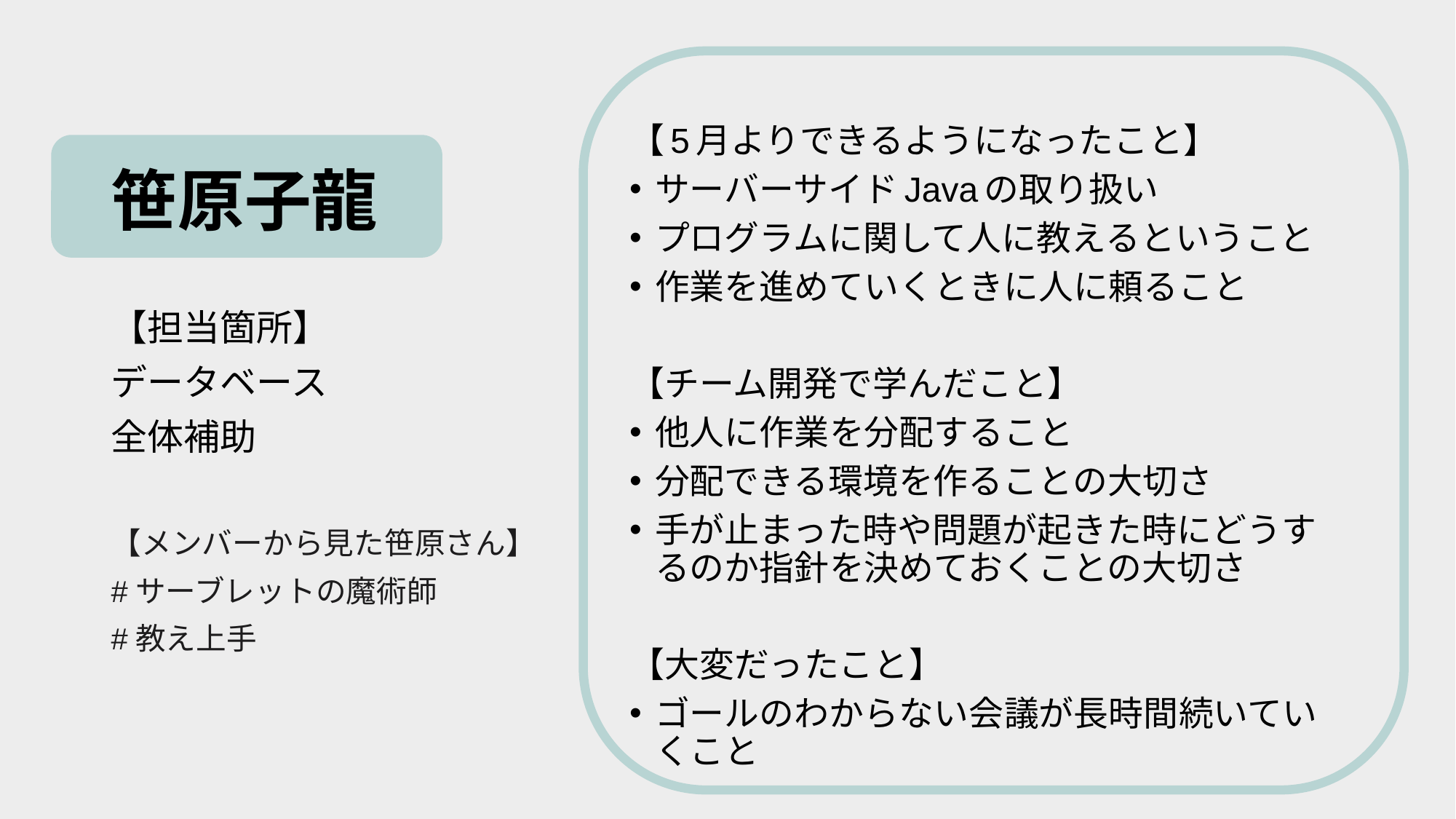

# 笹原子龍
【5月よりできるようになったこと】
サーバーサイドJavaの取り扱い
プログラムに関して人に教えるということ
作業を進めていくときに人に頼ること

【チーム開発で学んだこと】
他人に作業を分配すること
分配できる環境を作ることの大切さ
手が止まった時や問題が起きた時にどうするのか指針を決めておくことの大切さ

【大変だったこと】
ゴールのわからない会議が長時間続いていくこと

【担当箇所】
データベース
全体補助

【メンバーから見た笹原さん】
#サーブレットの魔術師
#教え上手